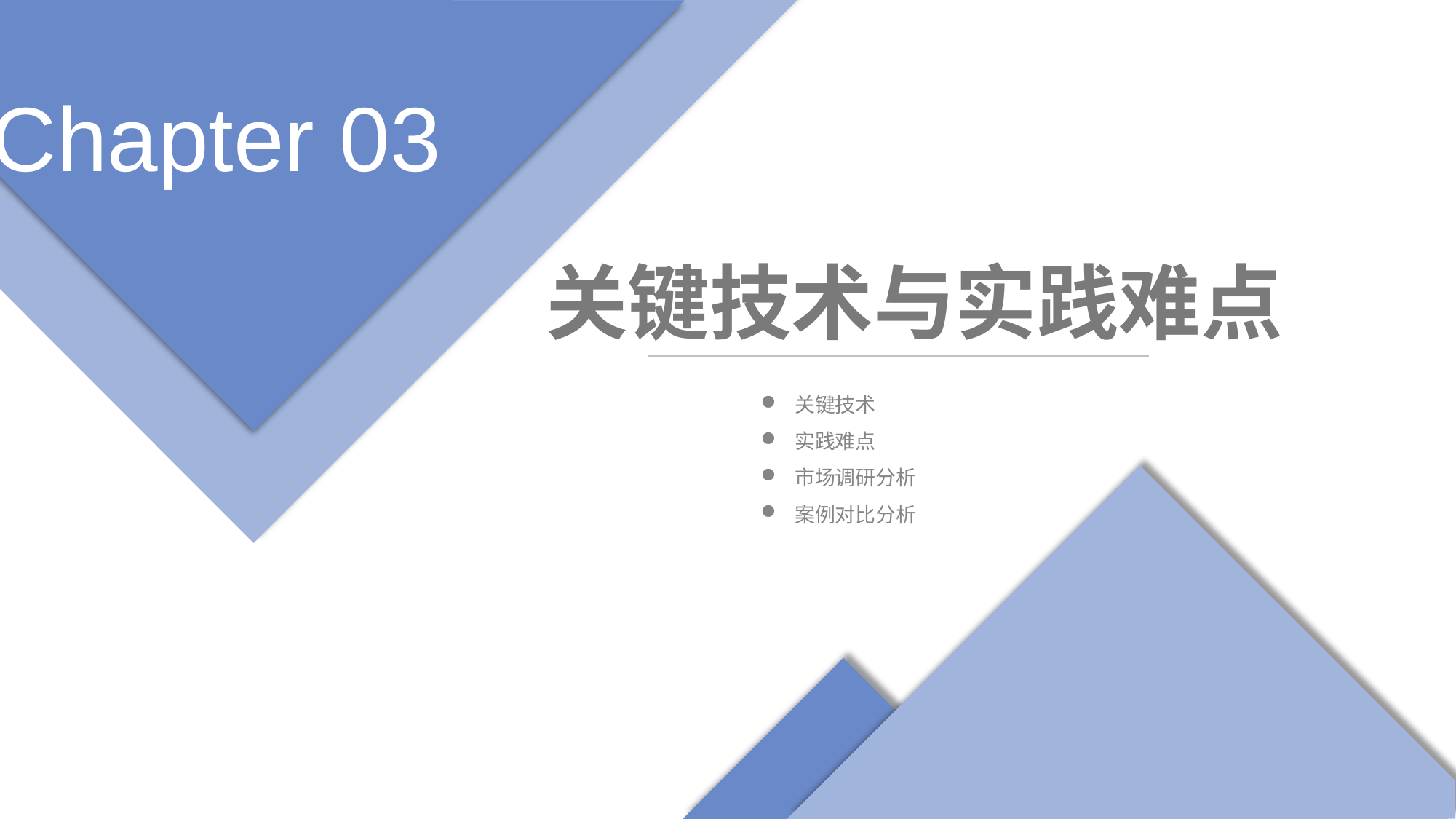

Chapter 03
关键技术与实践难点
关键技术
实践难点
市场调研分析
案例对比分析